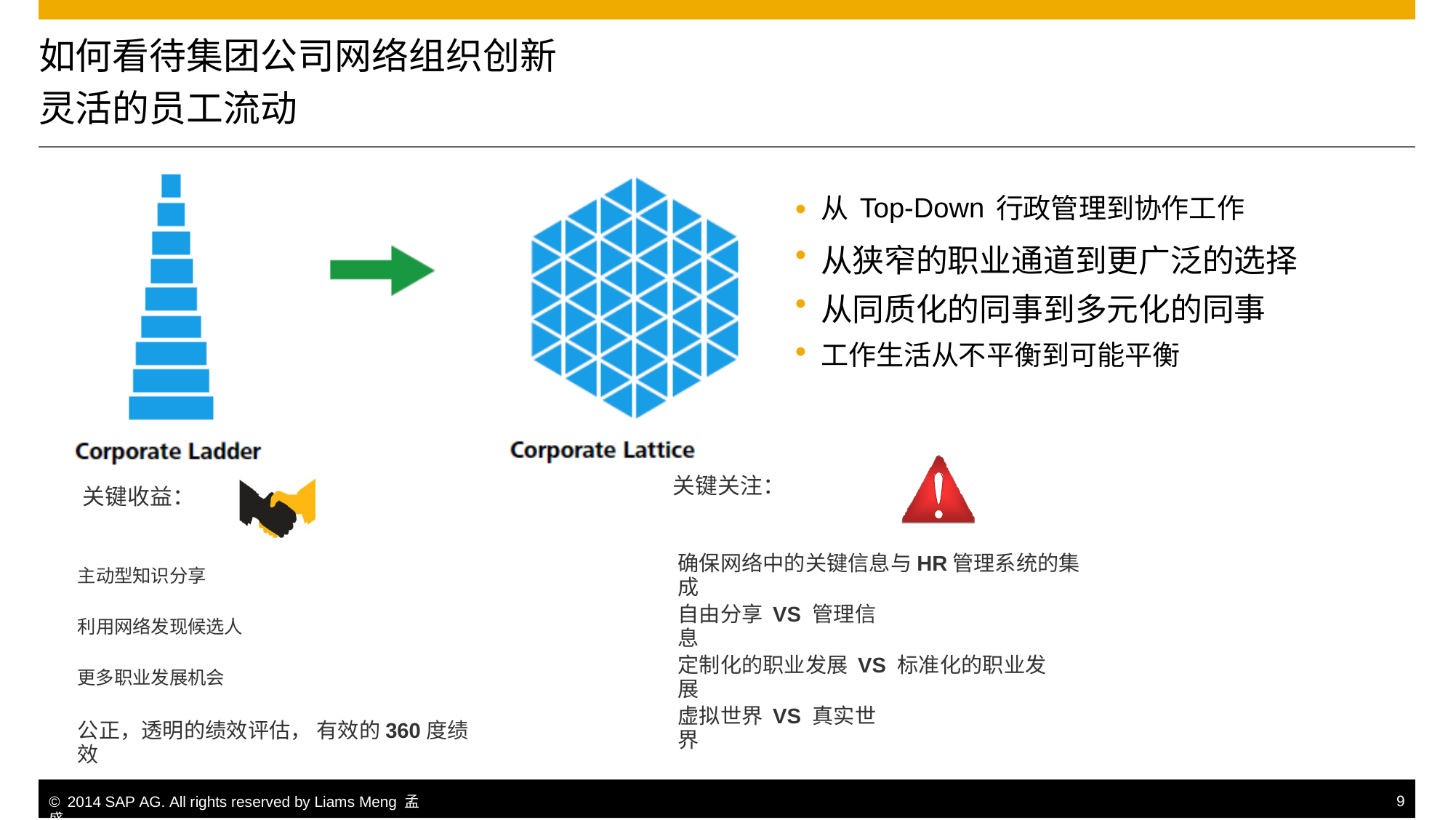

如何看待集团公司网络组织创新
灵活的员工流动

•
•
•
•
从Top-Down行政管理到协作工作
从狭窄的职业通道到更广泛的选择 从同质化的同事到多元化的同事
工作生活从不平衡到可能平衡

关键关注：
关键收益：

确保网络中的关键信息与HR管理系统的集成
主动型知识分享
自由分享 VS 管理信息
利用网络发现候选人
定制化的职业发展 VS 标准化的职业发展
更多职业发展机会
虚拟世界 VS 真实世界
公正，透明的绩效评估， 有效的360度绩效

© 2014 SAP AG. All rights reserved by Liams Meng 孟盛.
9